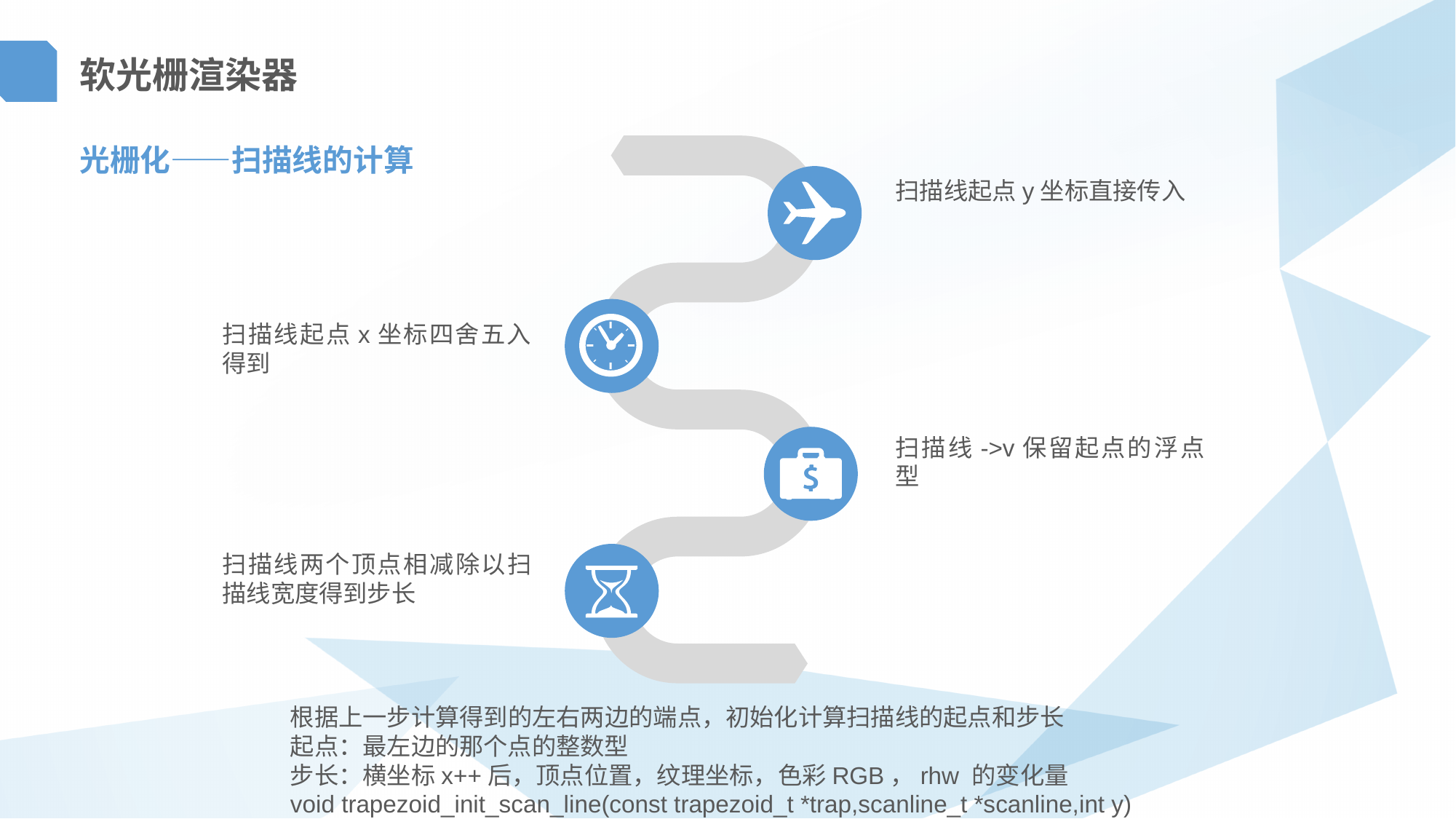

软光栅渲染器

光栅化——扫描线的计算

扫描线起点y坐标直接传入

扫描线起点x坐标四舍五入得到

扫描线->v保留起点的浮点型

扫描线两个顶点相减除以扫描线宽度得到步长

根据上一步计算得到的左右两边的端点，初始化计算扫描线的起点和步长
起点：最左边的那个点的整数型
步长：横坐标x++后，顶点位置，纹理坐标，色彩RGB，rhw 的变化量
void trapezoid_init_scan_line(const trapezoid_t *trap,scanline_t *scanline,int y)